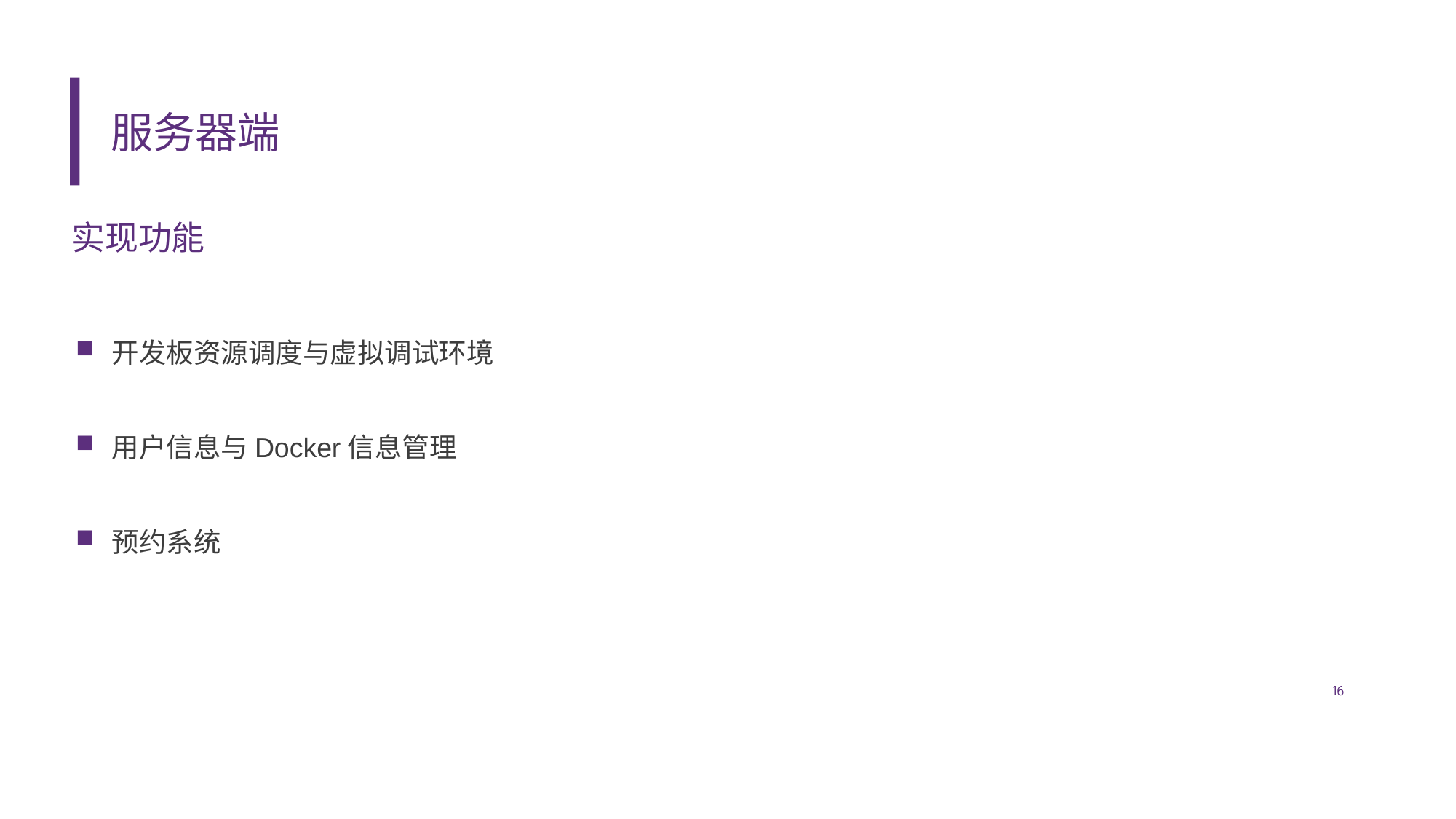

# 服务器端
实现功能
开发板资源调度与虚拟调试环境

用户信息与Docker信息管理

预约系统
16